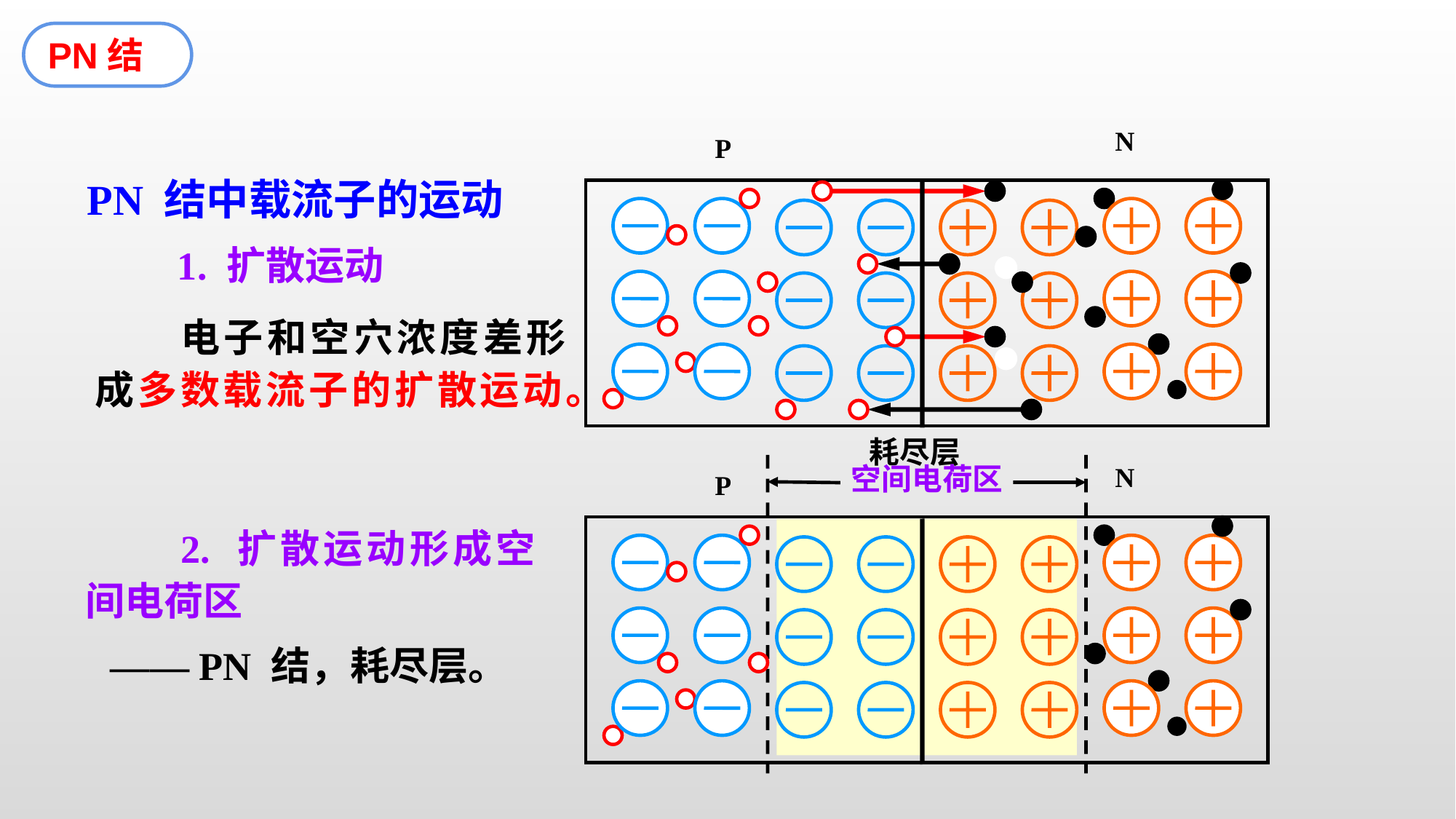

PN结
N
P

PN 结中载流子的运动

1. 扩散运动

　　电子和空穴浓度差形成多数载流子的扩散运动。

耗尽层
N
P

空间电荷区

　　2. 扩散运动形成空间电荷区

—— PN 结，耗尽层。